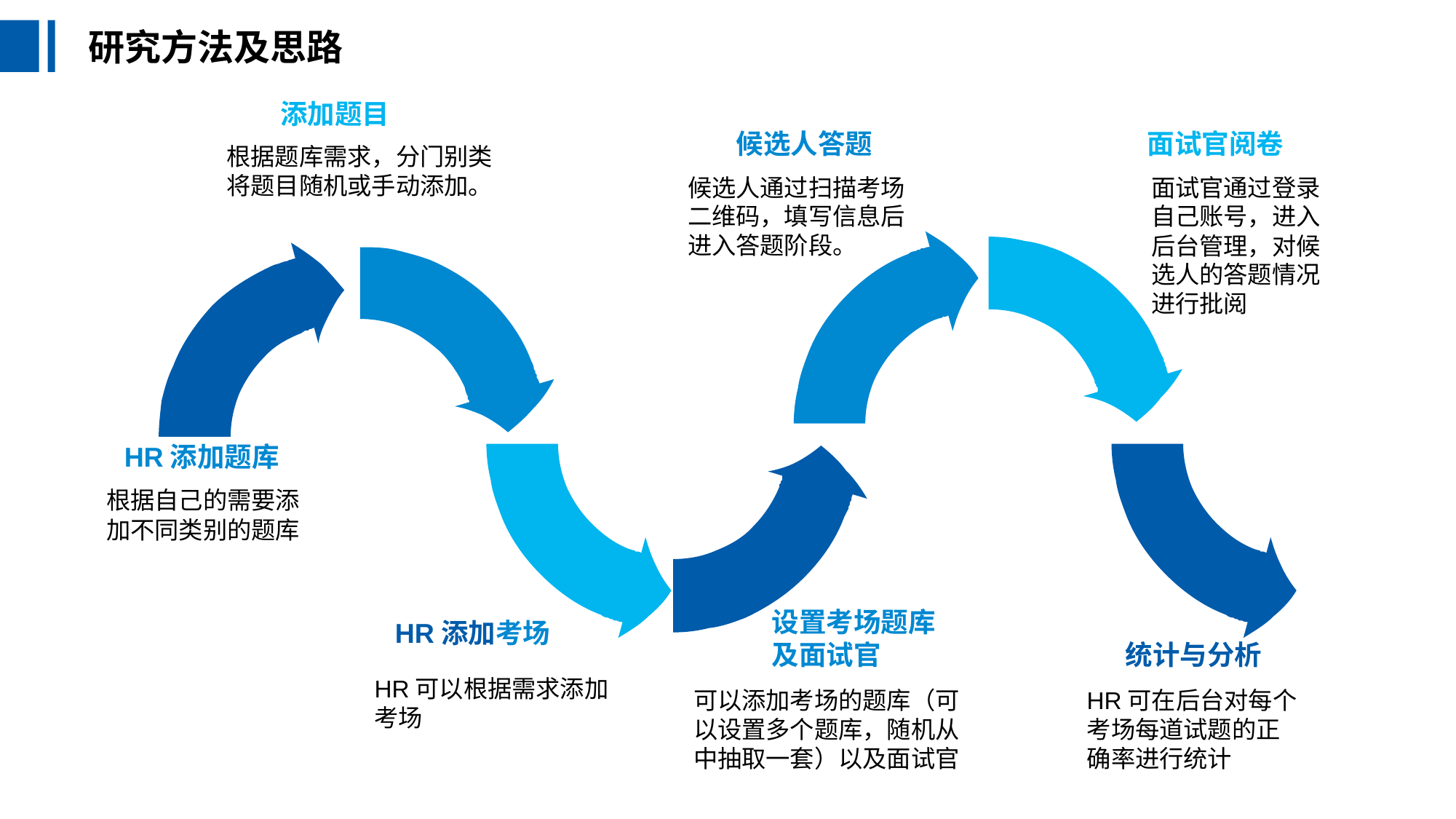

研究方法及思路

添加题目
候选人答题
面试官阅卷
根据题库需求，分门别类将题目随机或手动添加。
候选人通过扫描考场二维码，填写信息后进入答题阶段。
面试官通过登录自己账号，进入后台管理，对候选人的答题情况进行批阅

HR添加题库

根据自己的需要添加不同类别的题库
设置考场题库及面试官
HR添加考场
统计与分析
HR可以根据需求添加考场
可以添加考场的题库（可以设置多个题库，随机从中抽取一套）以及面试官

HR可在后台对每个考场每道试题的正确率进行统计